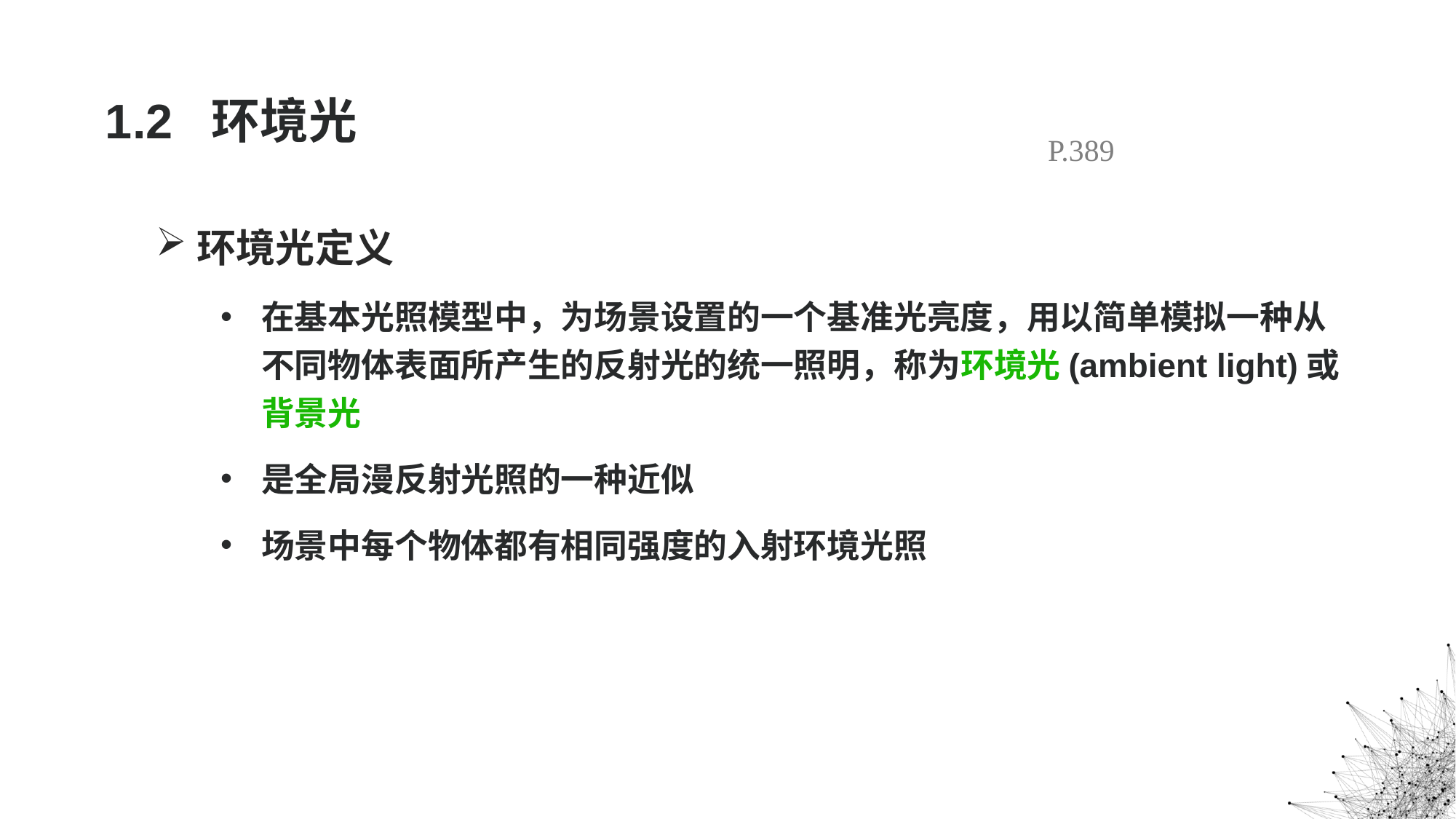

# 1.2  环境光
P.389
环境光定义
在基本光照模型中，为场景设置的一个基准光亮度，用以简单模拟一种从不同物体表面所产生的反射光的统一照明，称为环境光(ambient light)或背景光
是全局漫反射光照的一种近似
场景中每个物体都有相同强度的入射环境光照